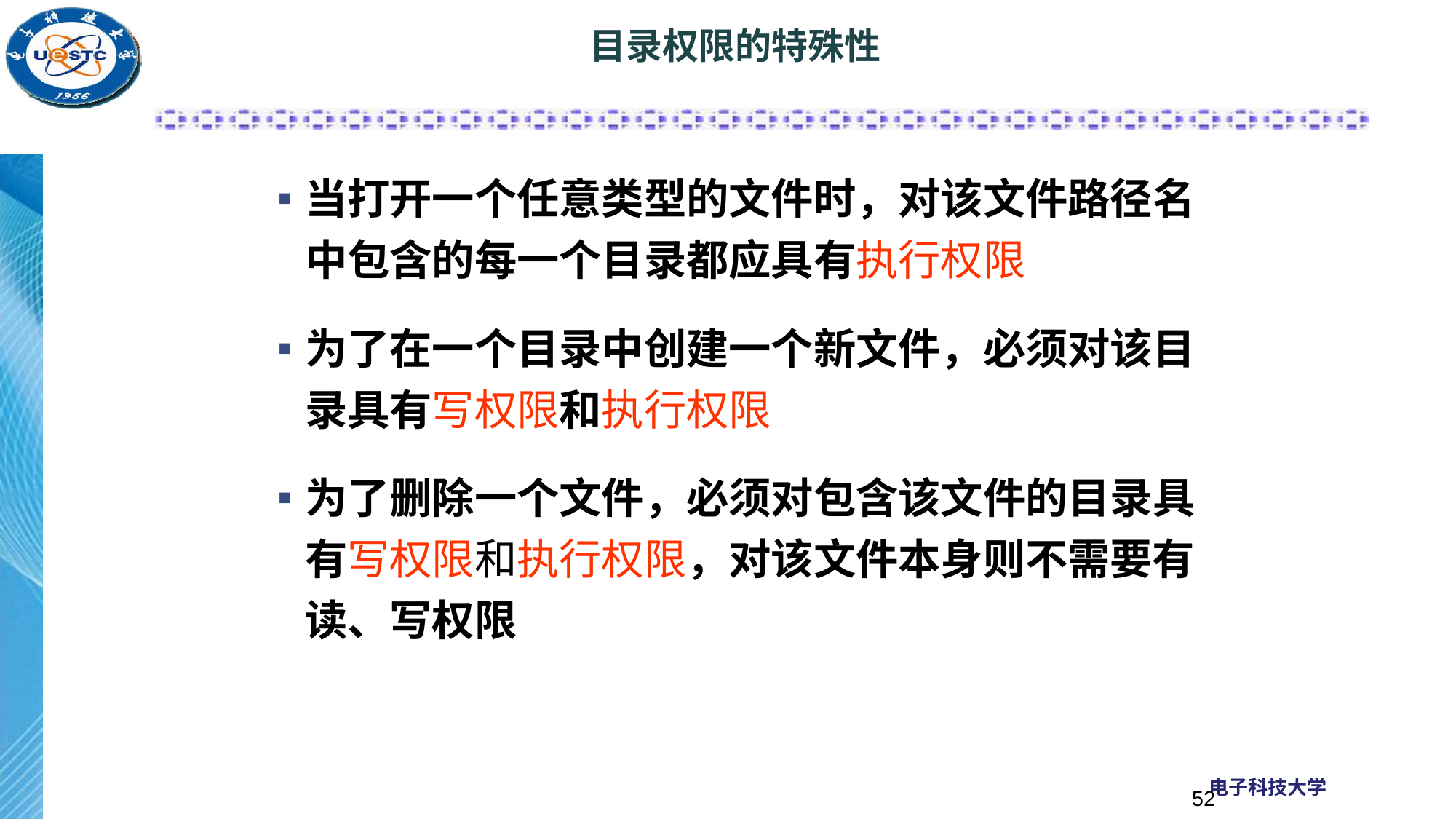

# 目录权限的特殊性
当打开一个任意类型的文件时，对该文件路径名中包含的每一个目录都应具有执行权限
为了在一个目录中创建一个新文件，必须对该目录具有写权限和执行权限
为了删除一个文件，必须对包含该文件的目录具有写权限和执行权限，对该文件本身则不需要有读、写权限
52